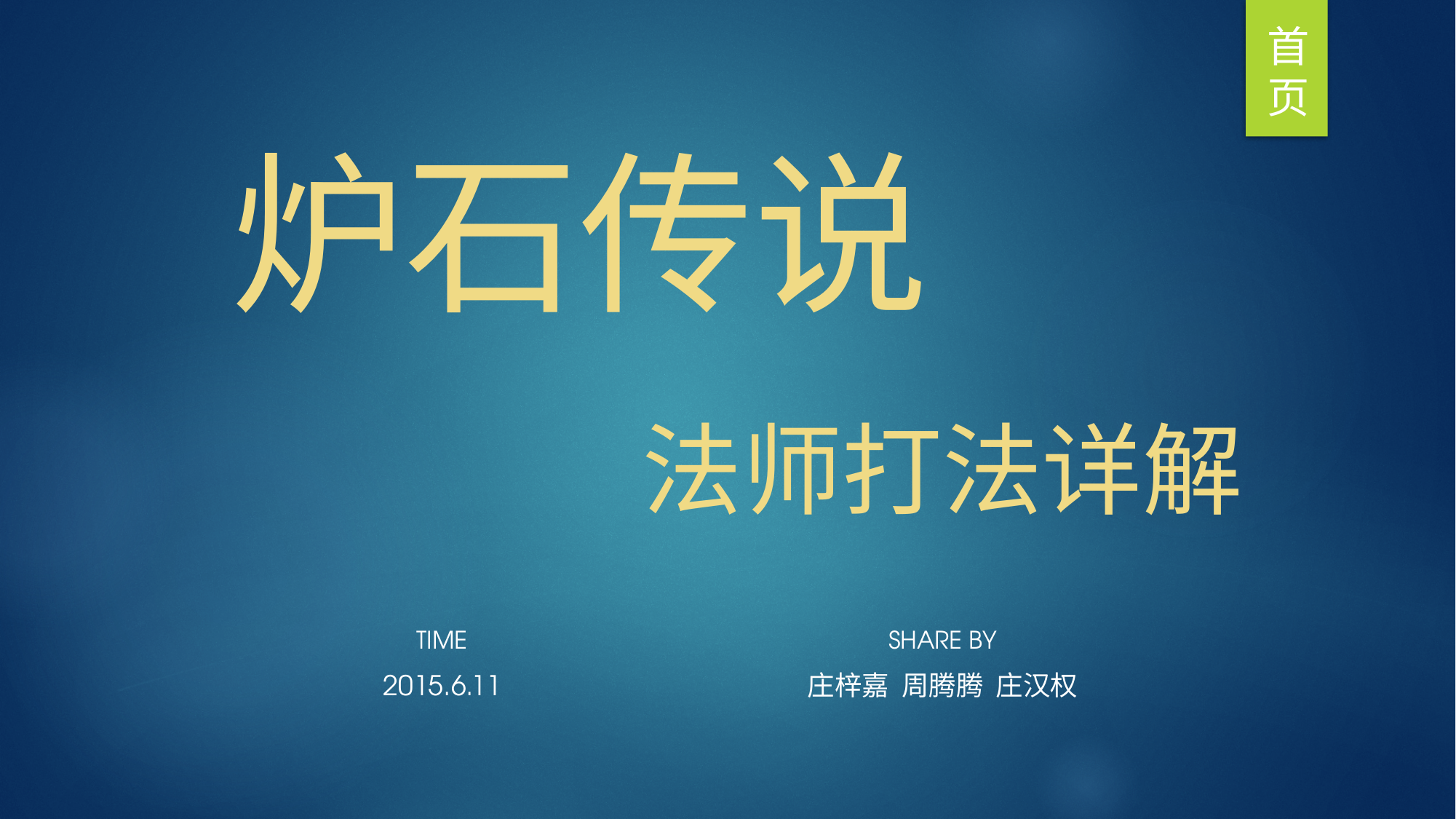

炉石传说
首
页
法师打法详解
TIME
SHARE BY
2015.6.11
庄梓嘉  周腾腾  庄汉权